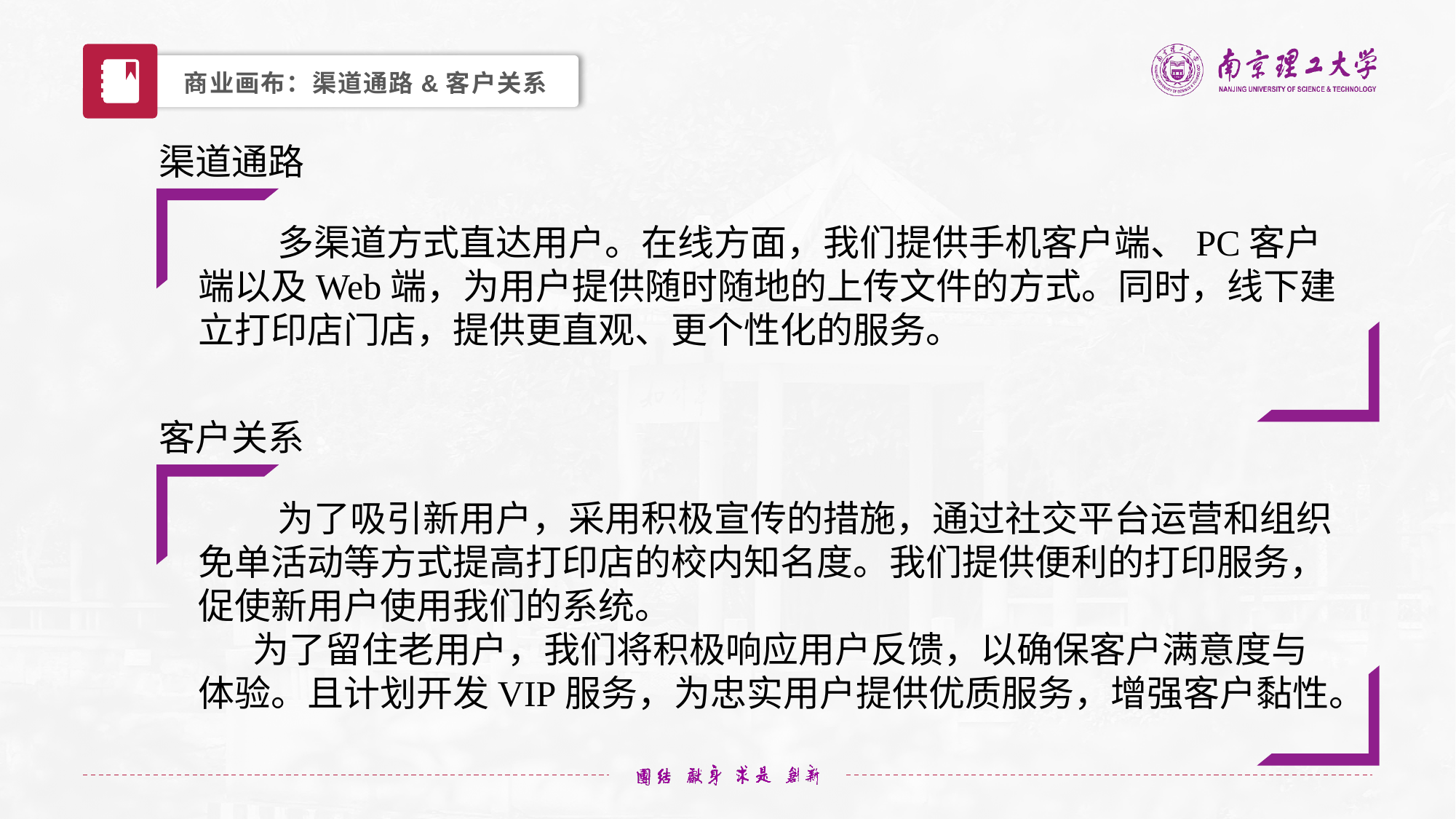

商业画布：渠道通路&客户关系
渠道通路

  多渠道方式直达用户。在线方面，我们提供手机客户端、PC客户端以及Web端，为用户提供随时随地的上传文件的方式。同时，线下建立打印店门店，提供更直观、更个性化的服务。

客户关系

  为了吸引新用户，采用积极宣传的措施，通过社交平台运营和组织免单活动等方式提高打印店的校内知名度。我们提供便利的打印服务，促使新用户使用我们的系统。
为了留住老用户，我们将积极响应用户反馈，以确保客户满意度与体验。且计划开发VIP服务，为忠实用户提供优质服务，增强客户黏性。